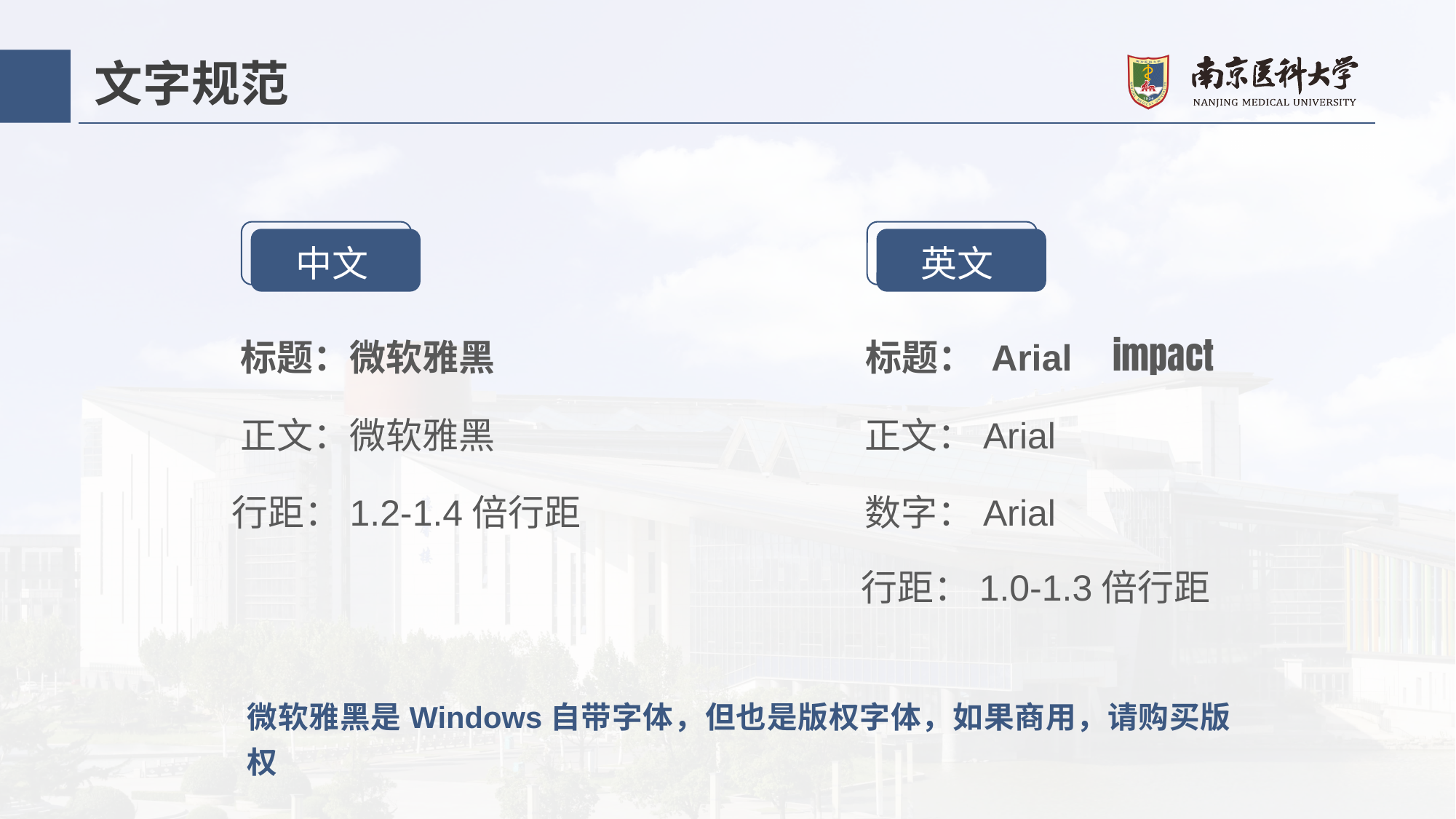

# 文字规范

中文

英文
标题：微软雅黑
标题： Arial
impact
正文：微软雅黑
正文：Arial
行距：1.2-1.4倍行距
数字：Arial
行距：1.0-1.3倍行距
微软雅黑是Windows自带字体，但也是版权字体，如果商用，请购买版权